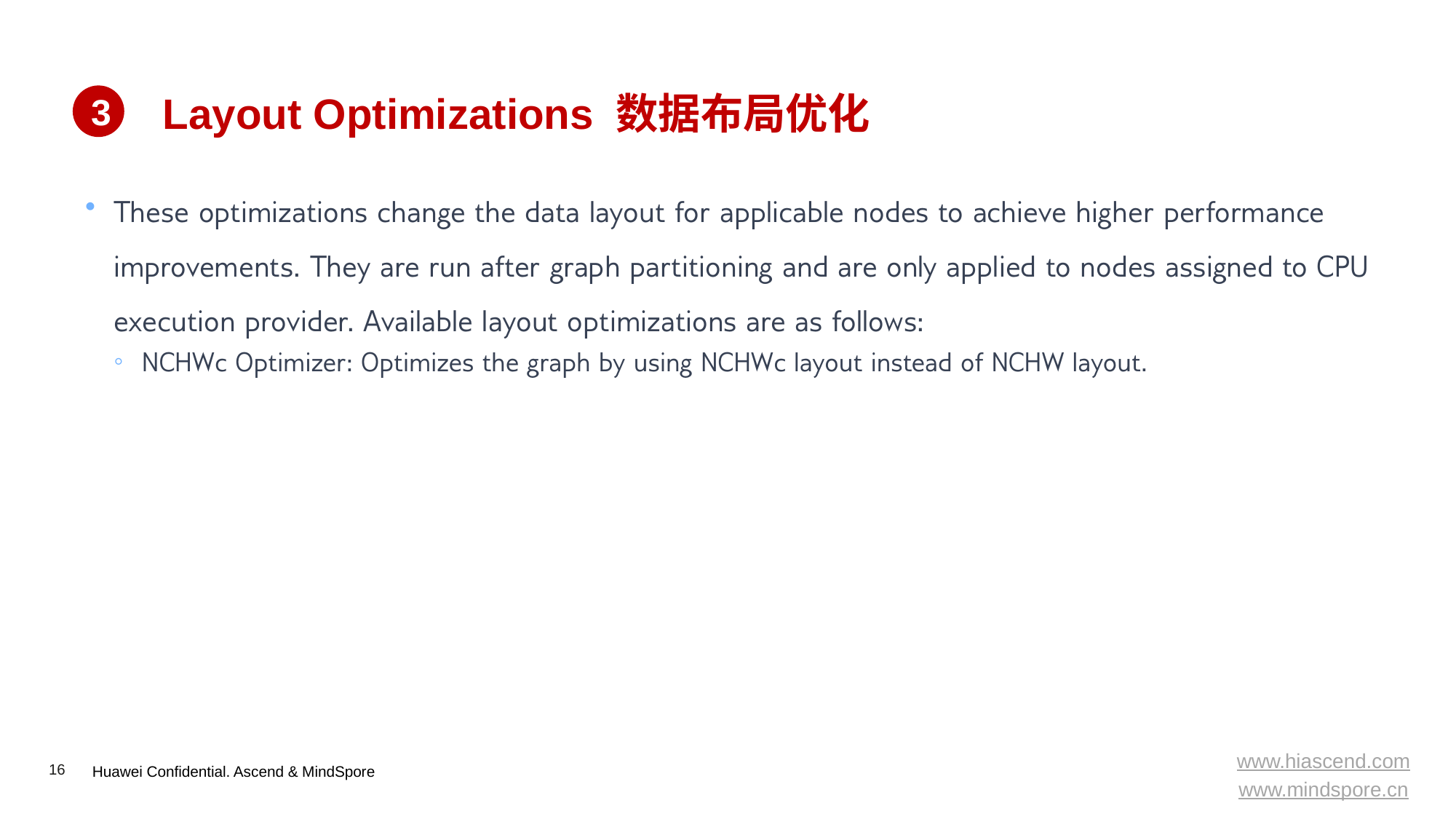

# Layout Optimizations 数据布局优化
3
These optimizations change the data layout for applicable nodes to achieve higher performance improvements. They are run after graph partitioning and are only applied to nodes assigned to CPU execution provider. Available layout optimizations are as follows:
NCHWc Optimizer: Optimizes the graph by using NCHWc layout instead of NCHW layout.